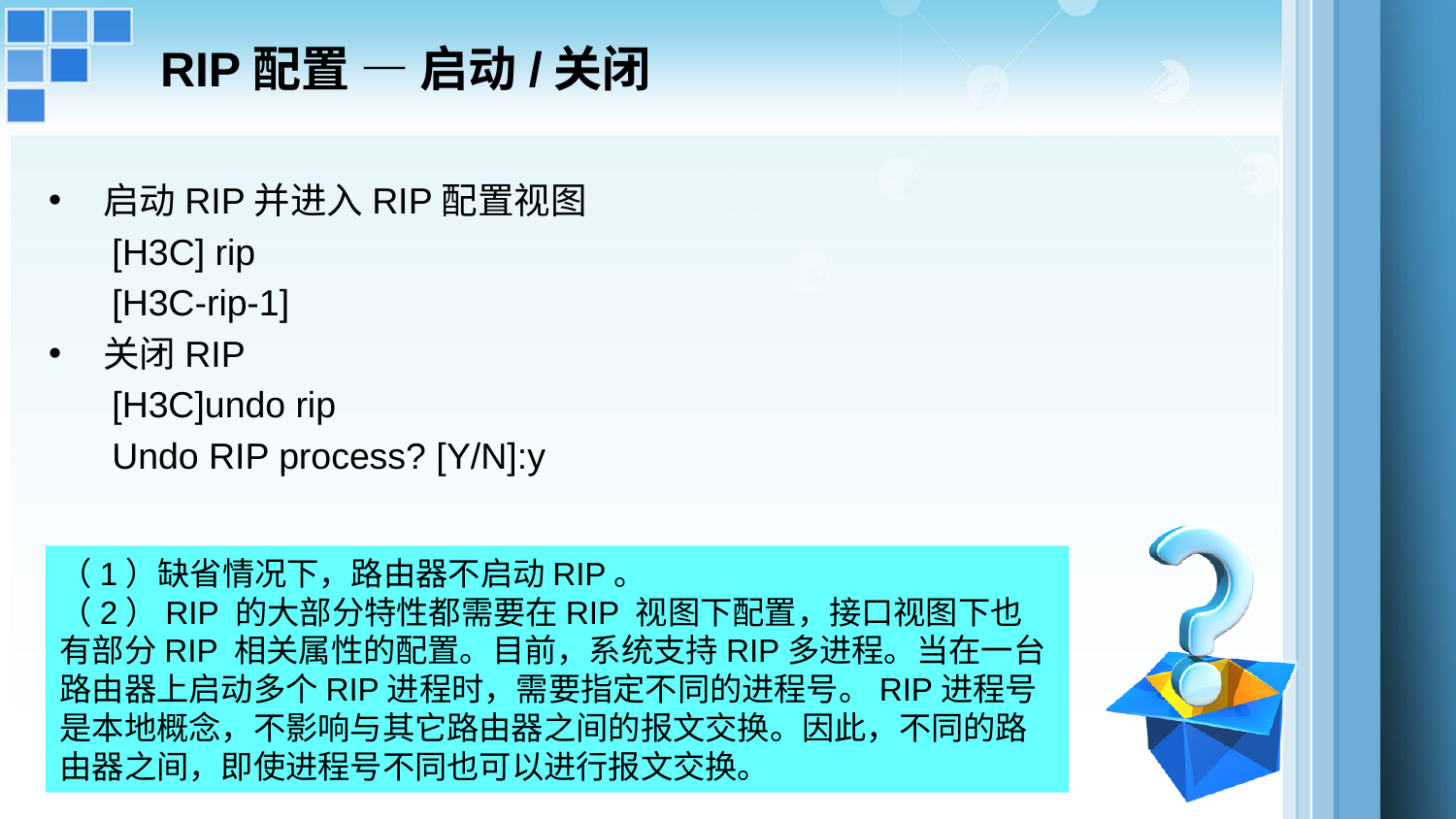

# RIP配置 — 启动/关闭
启动RIP并进入RIP配置视图
[H3C] rip
[H3C-rip-1]
关闭RIP
[H3C]undo rip
Undo RIP process? [Y/N]:y
（1）缺省情况下，路由器不启动RIP。
（2）RIP 的大部分特性都需要在RIP 视图下配置，接口视图下也有部分RIP 相关属性的配置。目前，系统支持RIP多进程。当在一台路由器上启动多个RIP进程时，需要指定不同的进程号。RIP进程号是本地概念，不影响与其它路由器之间的报文交换。因此，不同的路由器之间，即使进程号不同也可以进行报文交换。